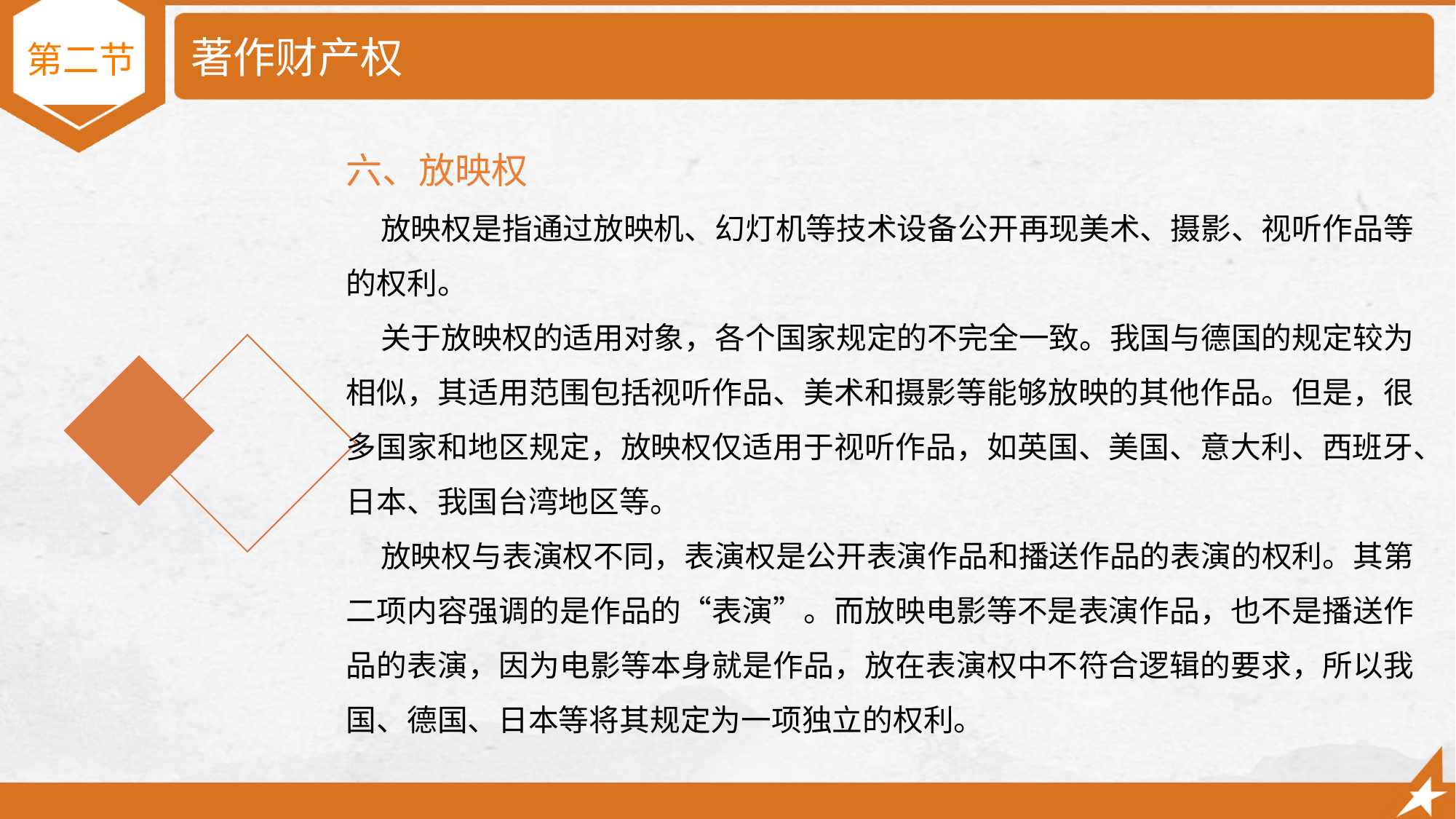

# 著作财产权
第二节
六、放映权
    放映权是指通过放映机、幻灯机等技术设备公开再现美术、摄影、视听作品等的权利。
    关于放映权的适用对象，各个国家规定的不完全一致。我国与德国的规定较为相似，其适用范围包括视听作品、美术和摄影等能够放映的其他作品。但是，很多国家和地区规定，放映权仅适用于视听作品，如英国、美国、意大利、西班牙、日本、我国台湾地区等。
    放映权与表演权不同，表演权是公开表演作品和播送作品的表演的权利。其第二项内容强调的是作品的“表演”。而放映电影等不是表演作品，也不是播送作品的表演，因为电影等本身就是作品，放在表演权中不符合逻辑的要求，所以我国、德国、日本等将其规定为一项独立的权利。